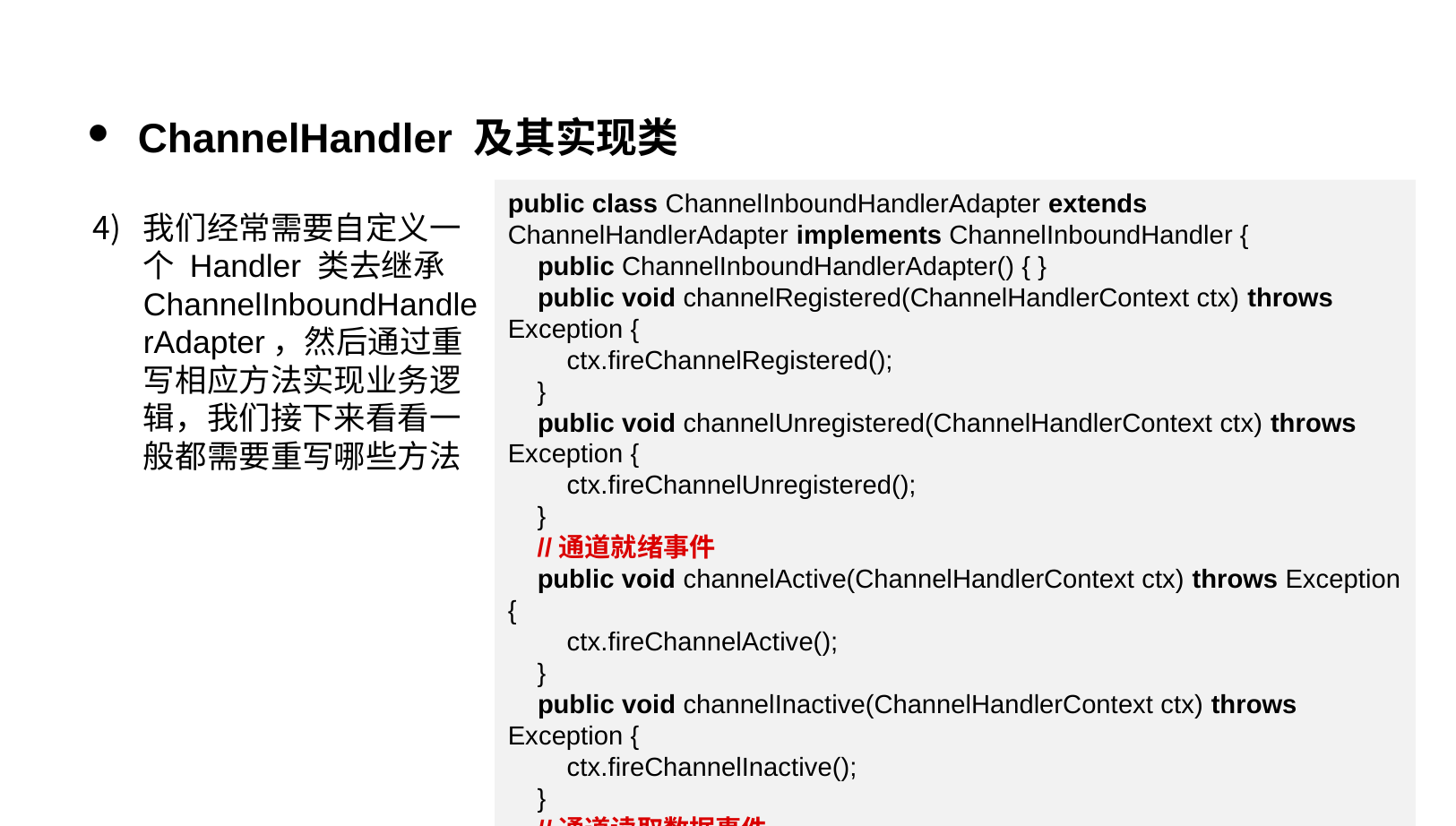

ChannelHandler 及其实现类
public class ChannelInboundHandlerAdapter extends ChannelHandlerAdapter implements ChannelInboundHandler {
    public ChannelInboundHandlerAdapter() { }
    public void channelRegistered(ChannelHandlerContext ctx) throws Exception {
        ctx.fireChannelRegistered();
    }
    public void channelUnregistered(ChannelHandlerContext ctx) throws Exception {
        ctx.fireChannelUnregistered();
    }
    //通道就绪事件
    public void channelActive(ChannelHandlerContext ctx) throws Exception {
        ctx.fireChannelActive();
    }
    public void channelInactive(ChannelHandlerContext ctx) throws Exception {
        ctx.fireChannelInactive();
    }
    //通道读取数据事件
    public void channelRead(ChannelHandlerContext ctx, Object msg) throws Exception {
        ctx.fireChannelRead(msg);
    }
    //数据读取完毕事件
    public void channelReadComplete(ChannelHandlerContext ctx) throws Exception {
        ctx.fireChannelReadComplete();
    }
    public void userEventTriggered(ChannelHandlerContext ctx, Object evt) throws Exception {
        ctx.fireUserEventTriggered(evt);
    }
    public void channelWritabilityChanged(ChannelHandlerContext ctx) throws Exception {
        ctx.fireChannelWritabilityChanged();
    }
    //通道发生异常事件
    public void exceptionCaught(ChannelHandlerContext ctx, Throwable cause) throws Exception {
        ctx.fireExceptionCaught(cause);
    }
}
我们经常需要自定义一个 Handler 类去继承 ChannelInboundHandlerAdapter，然后通过重写相应方法实现业务逻辑，我们接下来看看一般都需要重写哪些方法